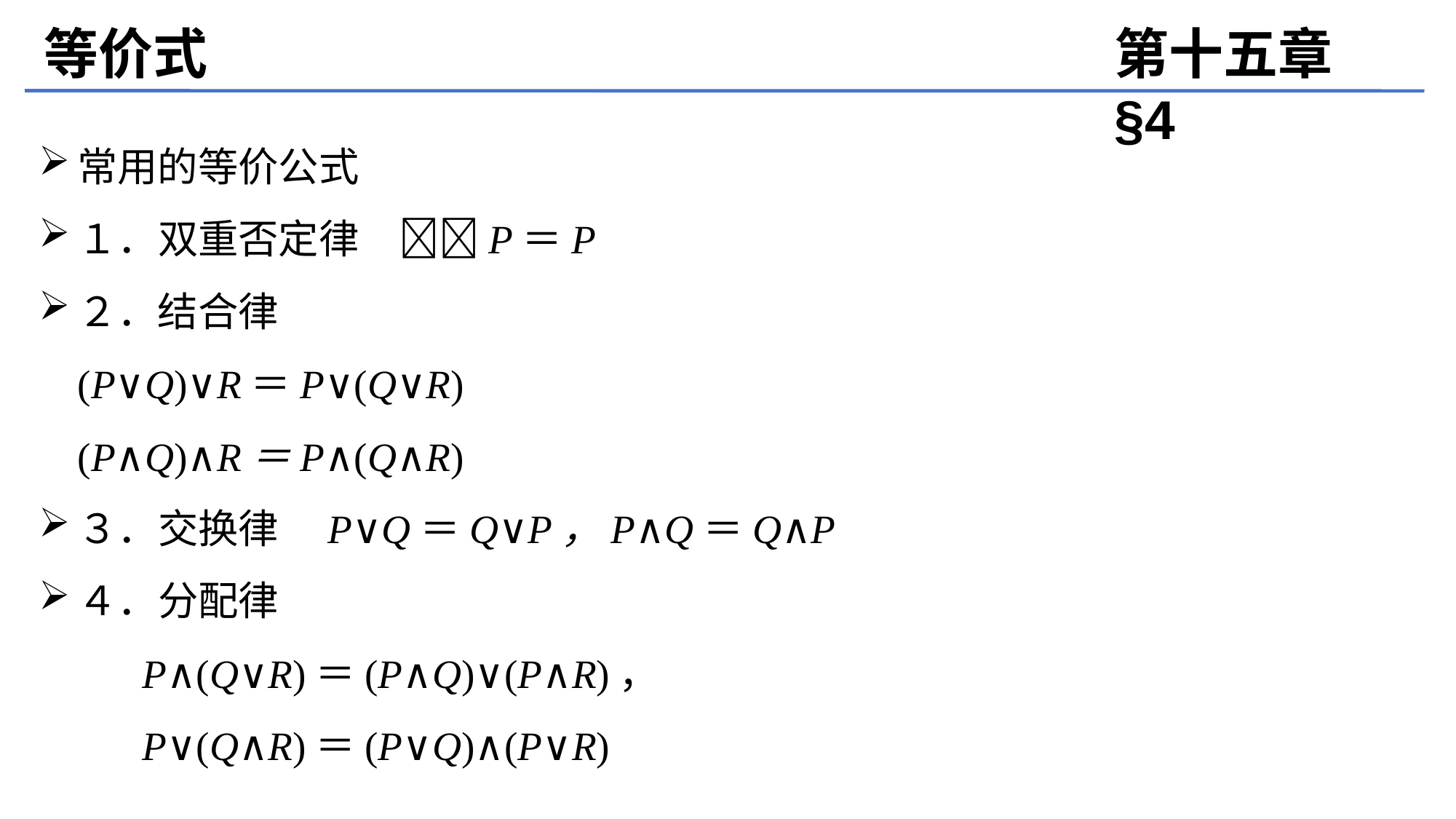

等价式
第十五章 §4
常用的等价公式
１．双重否定律　¬¬P＝P
２．结合律
			(P∨Q)∨R＝P∨(Q∨R)
			(P∧Q)∧R＝P∧(Q∧R)
３．交换律　P∨Q＝Q∨P，P∧Q＝Q∧P
４．分配律
P∧(Q∨R)＝(P∧Q)∨(P∧R)，
P∨(Q∧R)＝(P∨Q)∧(P∨R)